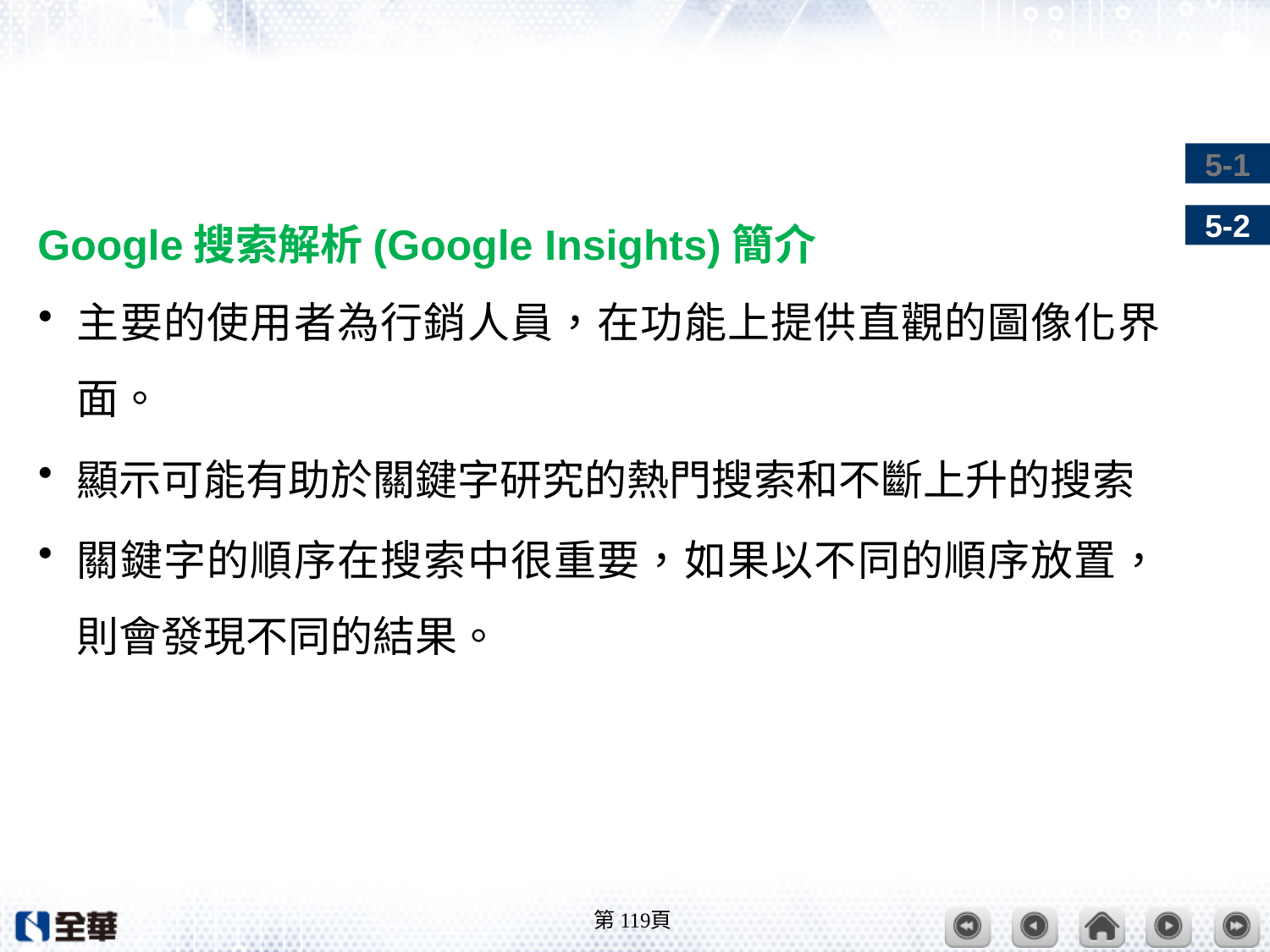

#
Google搜索解析(Google Insights)簡介
主要的使用者為行銷人員，在功能上提供直觀的圖像化界面。
顯示可能有助於關鍵字研究的熱門搜索和不斷上升的搜索
關鍵字的順序在搜索中很重要，如果以不同的順序放置，則會發現不同的結果。